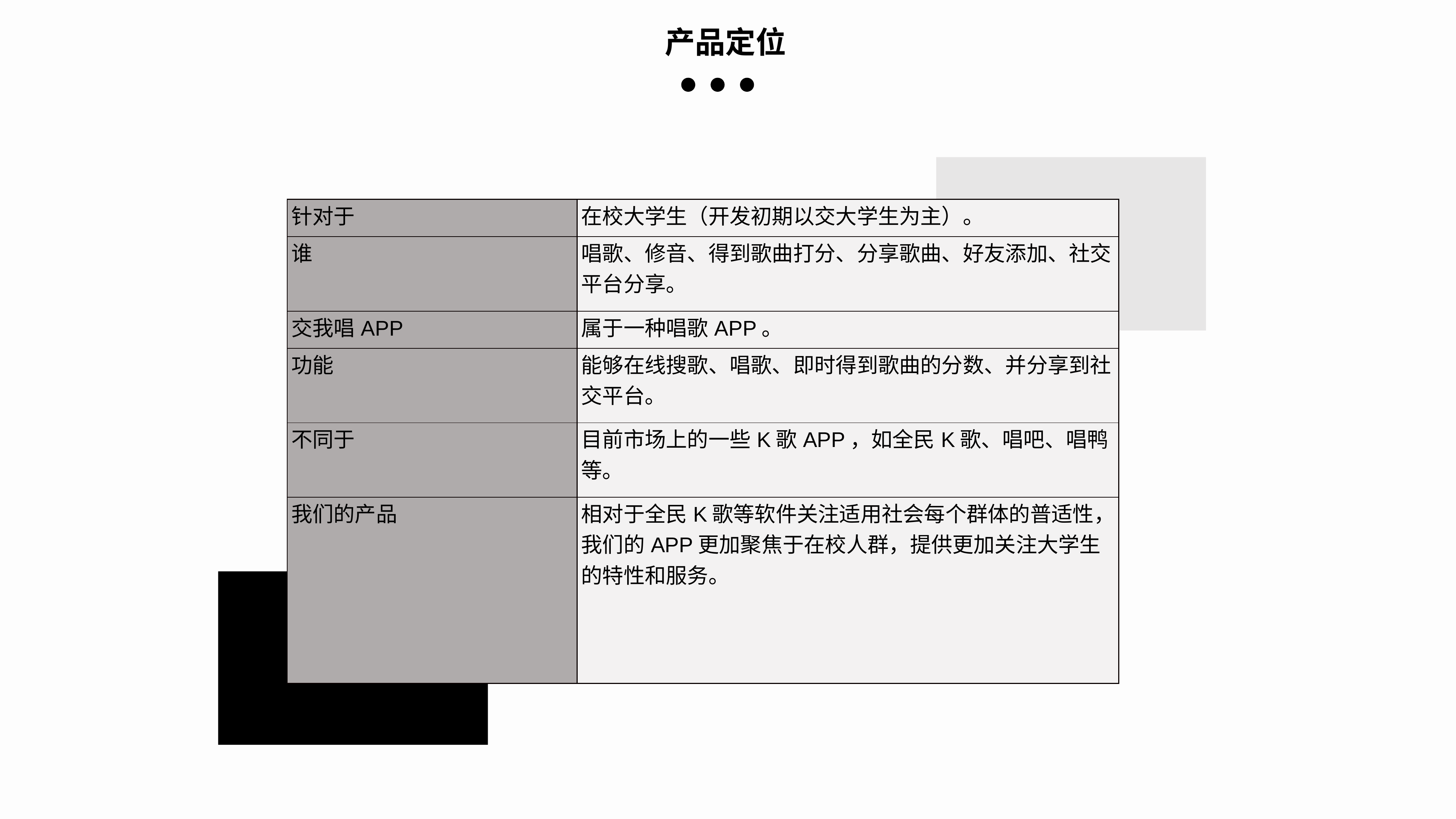

产品定位

| 针对于 | 在校大学生（开发初期以交大学生为主）。 |
| --- | --- |
| 谁 | 唱歌、修音、得到歌曲打分、分享歌曲、好友添加、社交平台分享。 |
| 交我唱APP | 属于一种唱歌APP。 |
| 功能 | 能够在线搜歌、唱歌、即时得到歌曲的分数、并分享到社交平台。 |
| 不同于 | 目前市场上的一些K歌APP，如全民K歌、唱吧、唱鸭等。 |
| 我们的产品 | 相对于全民K歌等软件关注适用社会每个群体的普适性，我们的APP更加聚焦于在校人群，提供更加关注大学生的特性和服务。 |